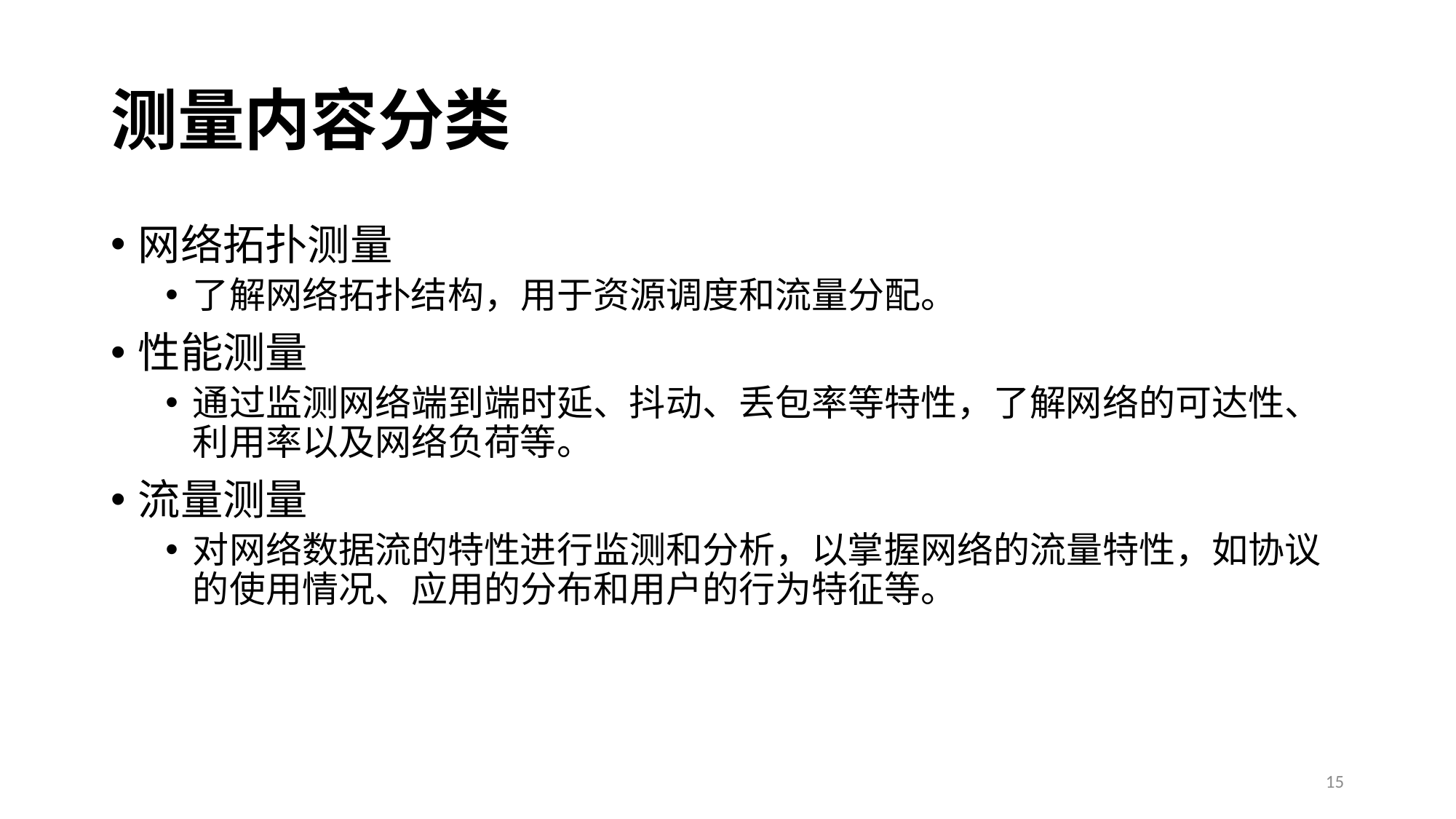

# 测量内容分类
网络拓扑测量
了解网络拓扑结构，用于资源调度和流量分配。
性能测量
通过监测网络端到端时延、抖动、丢包率等特性，了解网络的可达性、利用率以及网络负荷等。
流量测量
对网络数据流的特性进行监测和分析，以掌握网络的流量特性，如协议的使用情况、应用的分布和用户的行为特征等。
15